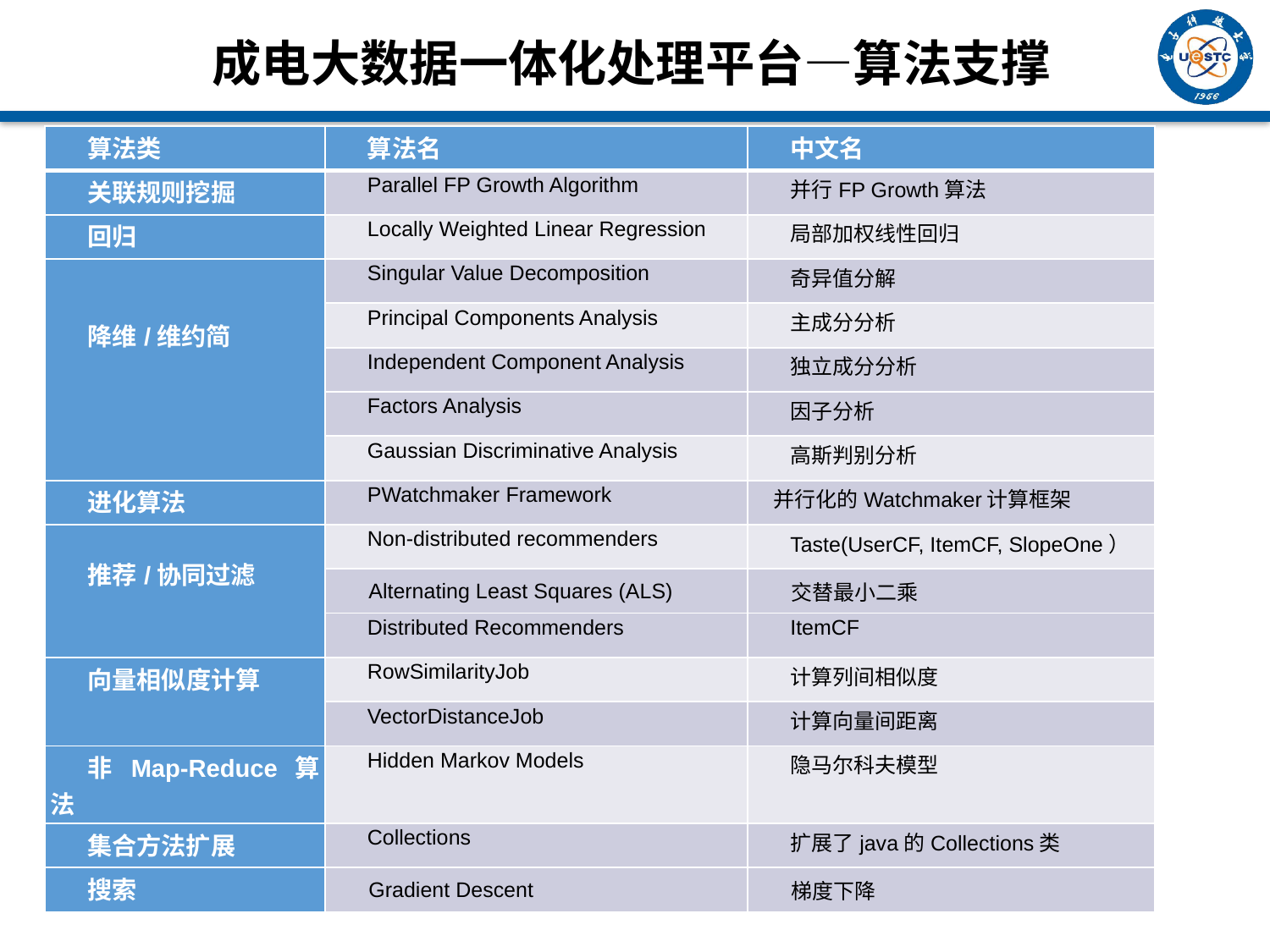

成电大数据一体化处理平台—算法支撑
| 算法类 | 算法名 | 中文名 |
| --- | --- | --- |
| 关联规则挖掘 | Parallel FP Growth Algorithm | 并行FP Growth算法 |
| 回归 | Locally Weighted Linear Regression | 局部加权线性回归 |
| 降维/维约简 | Singular Value Decomposition | 奇异值分解 |
|  | Principal Components Analysis | 主成分分析 |
|  | Independent Component Analysis | 独立成分分析 |
|  | Factors Analysis | 因子分析 |
|  | Gaussian Discriminative Analysis | 高斯判别分析 |
| 进化算法 | PWatchmaker Framework | 并行化的Watchmaker计算框架 |
| 推荐/协同过滤 | Non-distributed recommenders | Taste(UserCF, ItemCF, SlopeOne） |
|  | Alternating Least Squares (ALS) | 交替最小二乘 |
|  | Distributed Recommenders | ItemCF |
| 向量相似度计算 | RowSimilarityJob | 计算列间相似度 |
|  | VectorDistanceJob | 计算向量间距离 |
| 非Map-Reduce算法 | Hidden Markov Models | 隐马尔科夫模型 |
| 集合方法扩展 | Collections | 扩展了java的Collections类 |
| 搜索 | Gradient Descent | 梯度下降 |